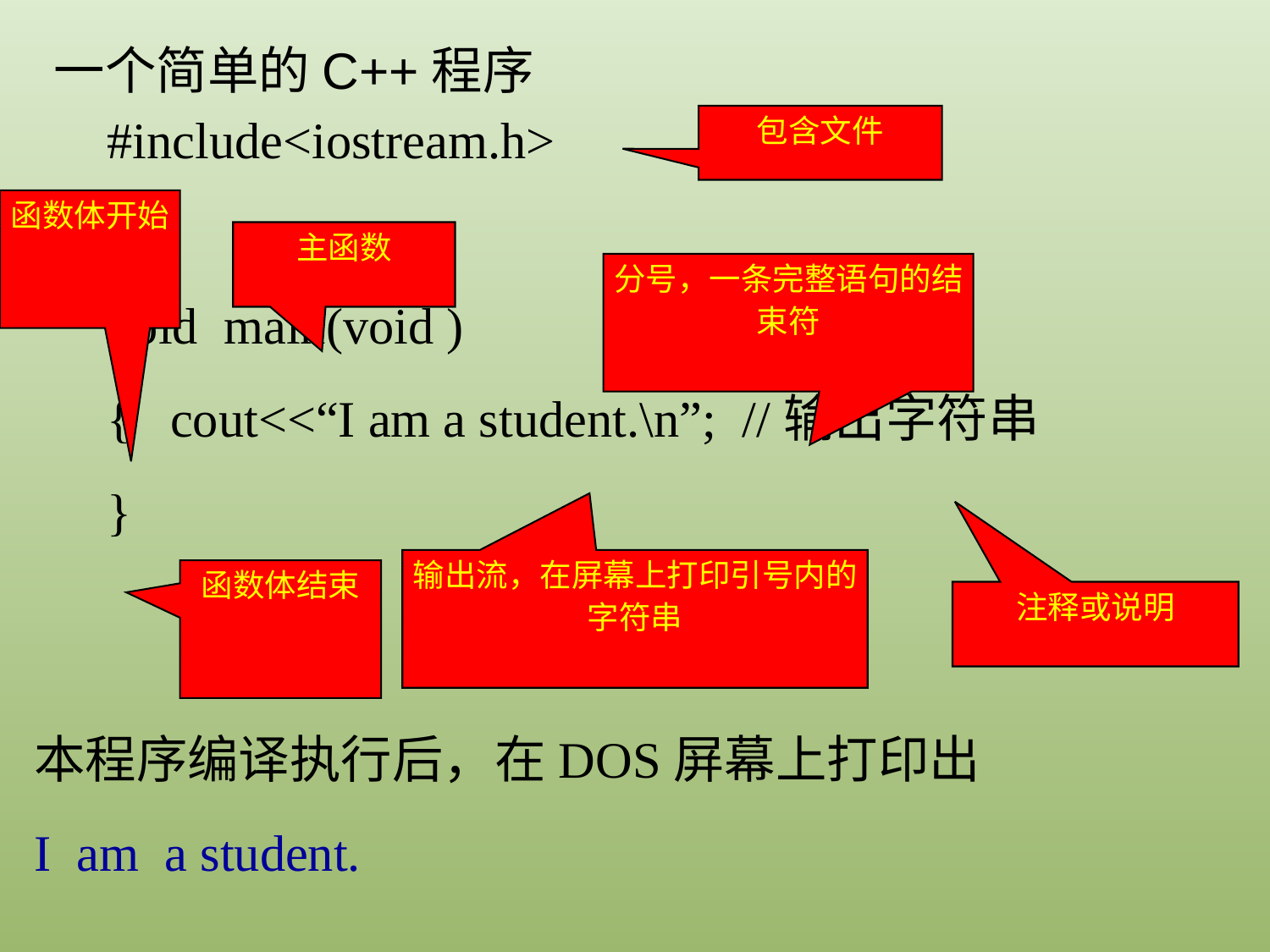

一个简单的C++程序
#include<iostream.h>

void  main(void )
{   cout<<“I am a student.\n”;  //输出字符串
}
包含文件
函数体开始
主函数
分号，一条完整语句的结束符
输出流，在屏幕上打印引号内的字符串
函数体结束
注释或说明
本程序编译执行后，在DOS屏幕上打印出
I  am  a student.
3